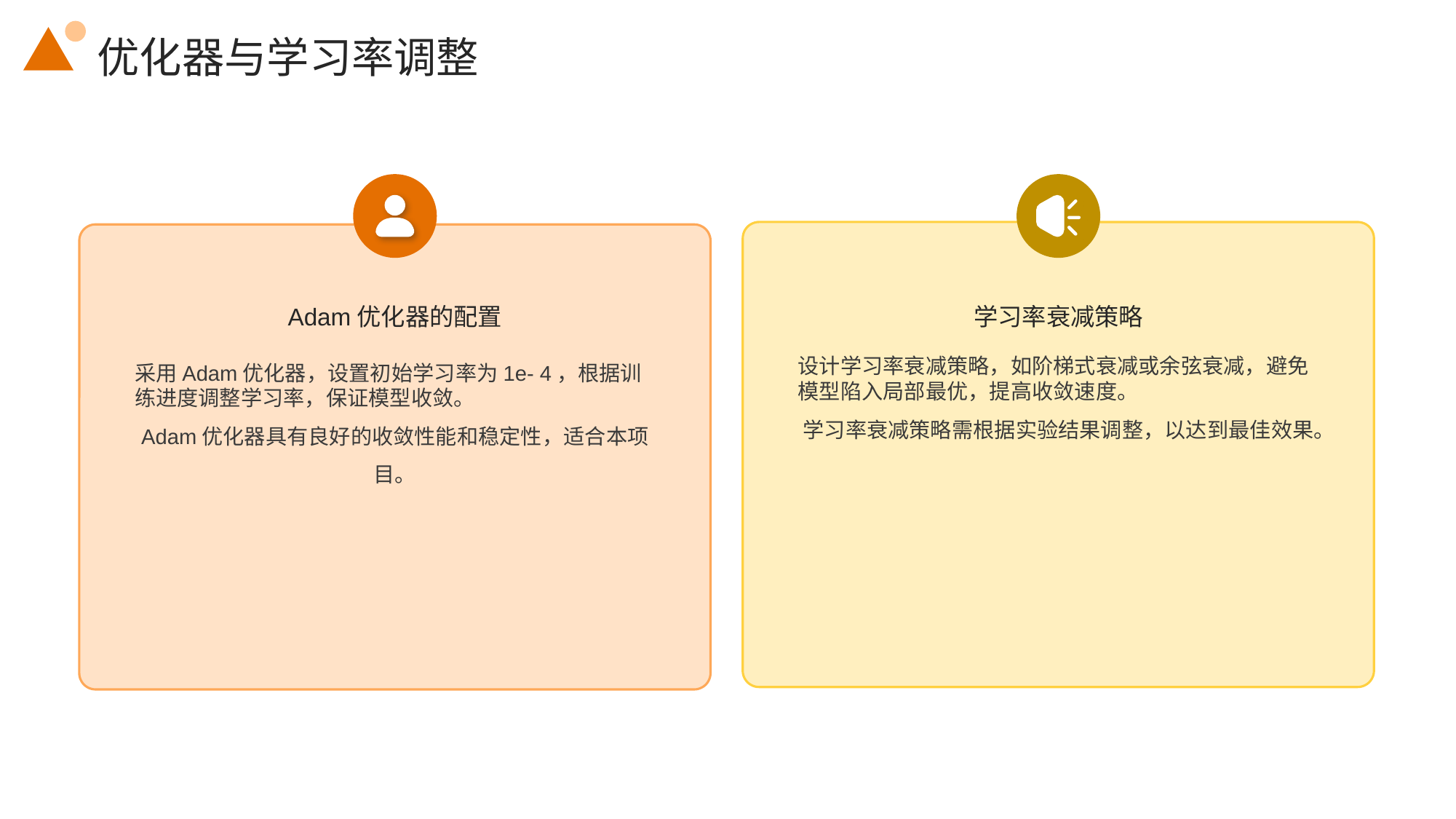

优化器与学习率调整

Adam优化器的配置
学习率衰减策略
设计学习率衰减策略，如阶梯式衰减或余弦衰减，避免模型陷入局部最优，提高收敛速度。
学习率衰减策略需根据实验结果调整，以达到最佳效果。
采用Adam优化器，设置初始学习率为1e- 4，根据训练进度调整学习率，保证模型收敛。
Adam优化器具有良好的收敛性能和稳定性，适合本项目。